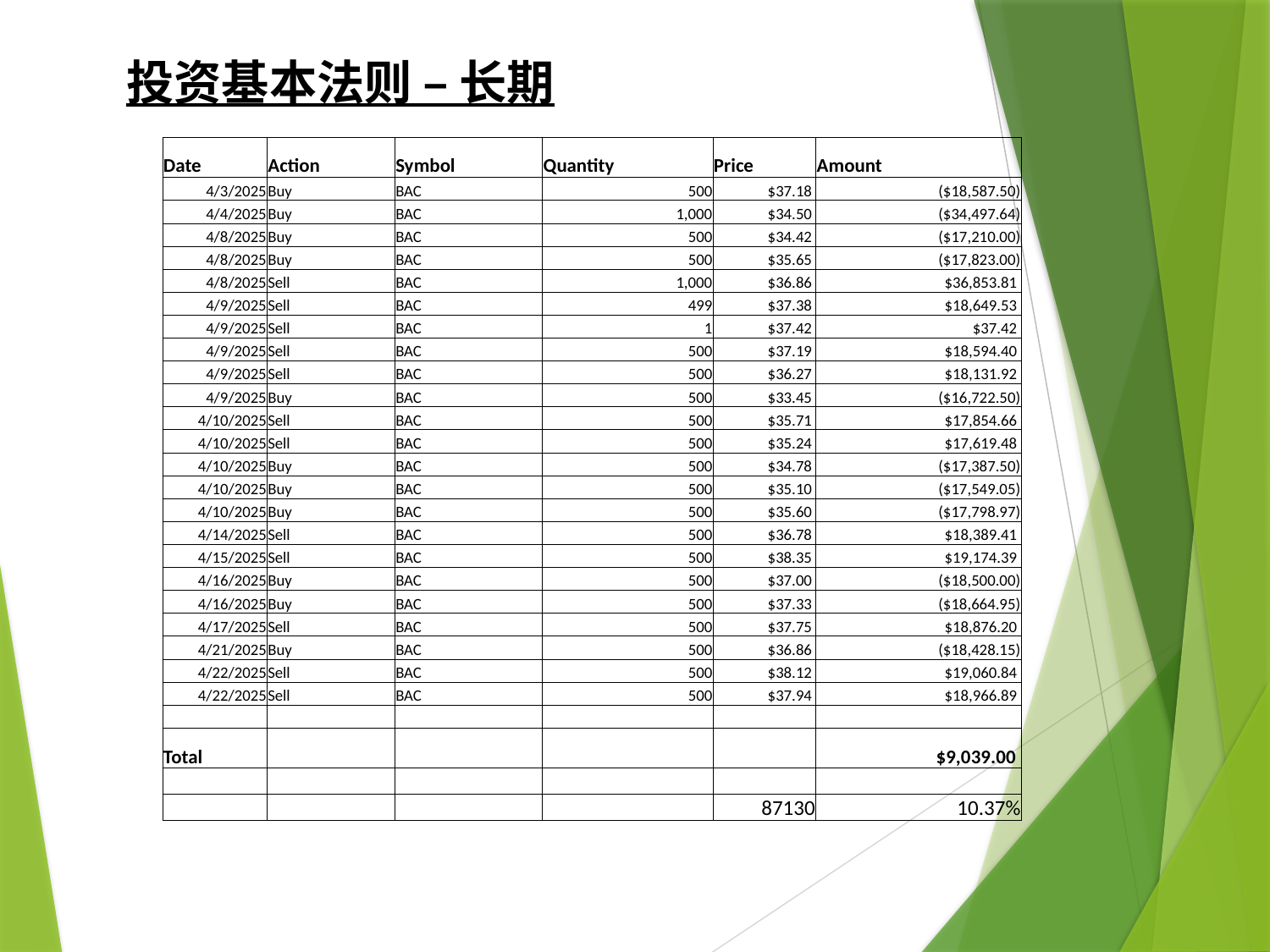

投资基本法则 – 长期
| Date | Action | Symbol | Quantity | Price | Amount |
| --- | --- | --- | --- | --- | --- |
| 4/3/2025 | Buy | BAC | 500 | $37.18 | ($18,587.50) |
| 4/4/2025 | Buy | BAC | 1,000 | $34.50 | ($34,497.64) |
| 4/8/2025 | Buy | BAC | 500 | $34.42 | ($17,210.00) |
| 4/8/2025 | Buy | BAC | 500 | $35.65 | ($17,823.00) |
| 4/8/2025 | Sell | BAC | 1,000 | $36.86 | $36,853.81 |
| 4/9/2025 | Sell | BAC | 499 | $37.38 | $18,649.53 |
| 4/9/2025 | Sell | BAC | 1 | $37.42 | $37.42 |
| 4/9/2025 | Sell | BAC | 500 | $37.19 | $18,594.40 |
| 4/9/2025 | Sell | BAC | 500 | $36.27 | $18,131.92 |
| 4/9/2025 | Buy | BAC | 500 | $33.45 | ($16,722.50) |
| 4/10/2025 | Sell | BAC | 500 | $35.71 | $17,854.66 |
| 4/10/2025 | Sell | BAC | 500 | $35.24 | $17,619.48 |
| 4/10/2025 | Buy | BAC | 500 | $34.78 | ($17,387.50) |
| 4/10/2025 | Buy | BAC | 500 | $35.10 | ($17,549.05) |
| 4/10/2025 | Buy | BAC | 500 | $35.60 | ($17,798.97) |
| 4/14/2025 | Sell | BAC | 500 | $36.78 | $18,389.41 |
| 4/15/2025 | Sell | BAC | 500 | $38.35 | $19,174.39 |
| 4/16/2025 | Buy | BAC | 500 | $37.00 | ($18,500.00) |
| 4/16/2025 | Buy | BAC | 500 | $37.33 | ($18,664.95) |
| 4/17/2025 | Sell | BAC | 500 | $37.75 | $18,876.20 |
| 4/21/2025 | Buy | BAC | 500 | $36.86 | ($18,428.15) |
| 4/22/2025 | Sell | BAC | 500 | $38.12 | $19,060.84 |
| 4/22/2025 | Sell | BAC | 500 | $37.94 | $18,966.89 |
|  |  |  |  |  |  |
| Total |  |  |  |  | $9,039.00 |
|  |  |  |  |  |  |
|  |  |  |  | 87130 | 10.37% |